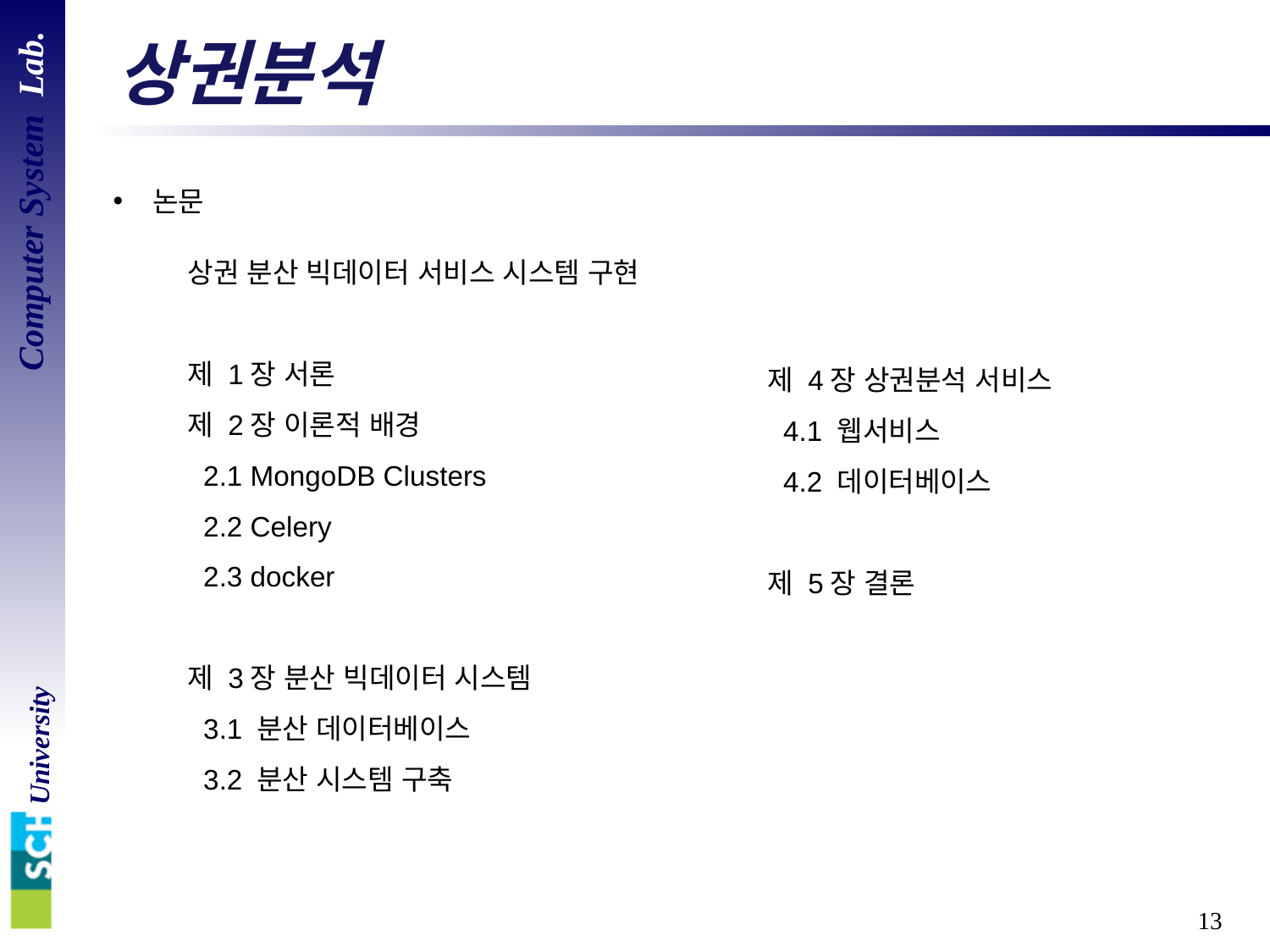

# 상권분석
논문
제 4장 상권분석 서비스
  4.1 웹서비스
  4.2 데이터베이스

제 5장 결론
상권 분산 빅데이터 서비스 시스템 구현

제 1장 서론
제 2장 이론적 배경
  2.1 MongoDB Clusters
  2.2 Celery
  2.3 docker

제 3장 분산 빅데이터 시스템
  3.1 분산 데이터베이스
  3.2 분산 시스템 구축